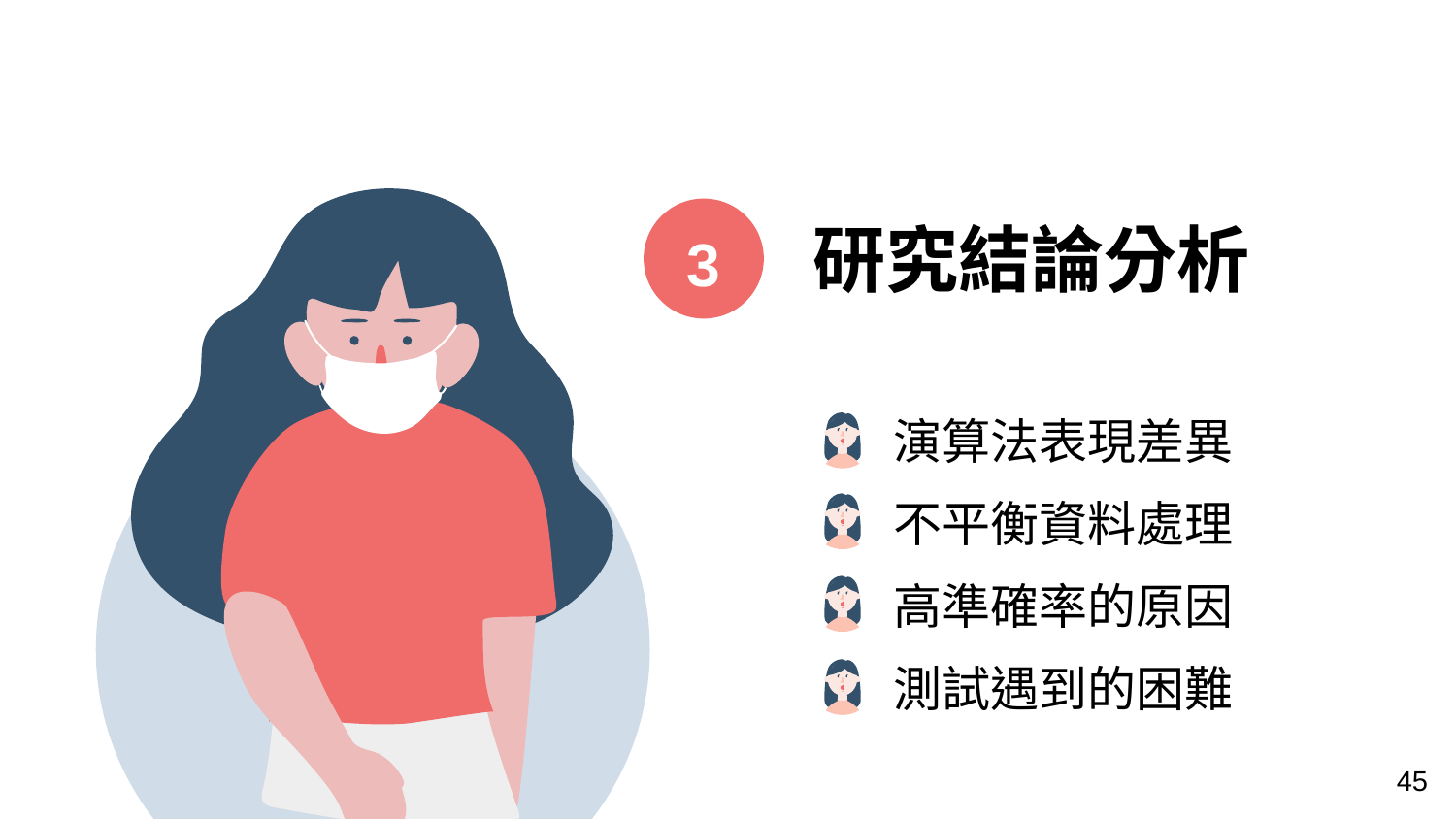

3
研究結論分析
演算法表現差異
不平衡資料處理
高準確率的原因
測試遇到的困難

45